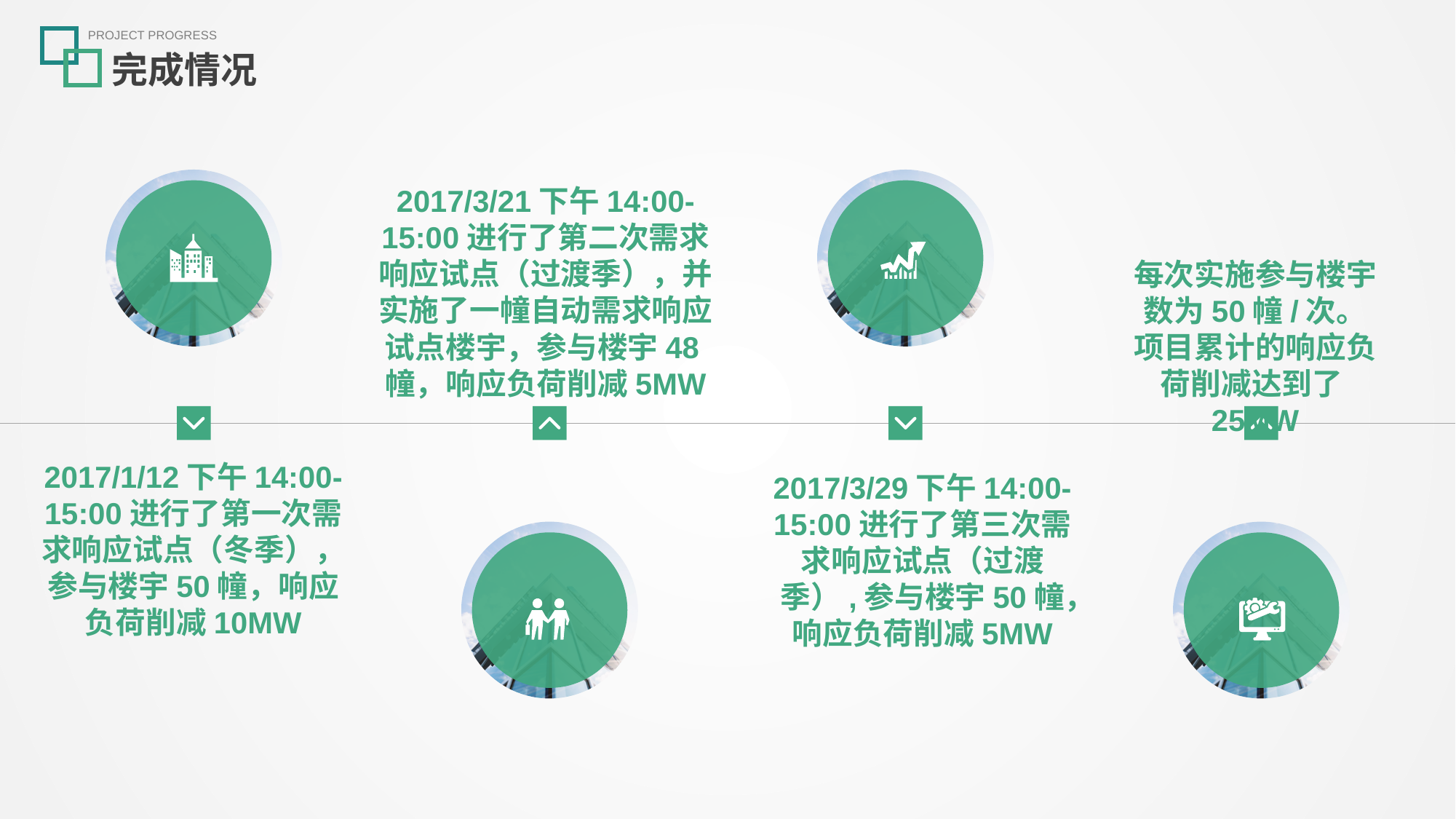

PROJECT PROGRESS

完成情况

2017/3/21下午14:00-15:00进行了第二次需求响应试点（过渡季），并实施了一幢自动需求响应试点楼宇，参与楼宇48幢，响应负荷削减5MW

每次实施参与楼宇数为50幢/次。项目累计的响应负荷削减达到了25MW

2017/1/12下午14:00-15:00进行了第一次需求响应试点（冬季），参与楼宇50幢，响应负荷削减10MW
2017/3/29下午14:00-15:00进行了第三次需求响应试点（过渡季）,参与楼宇50幢，响应负荷削减5MW